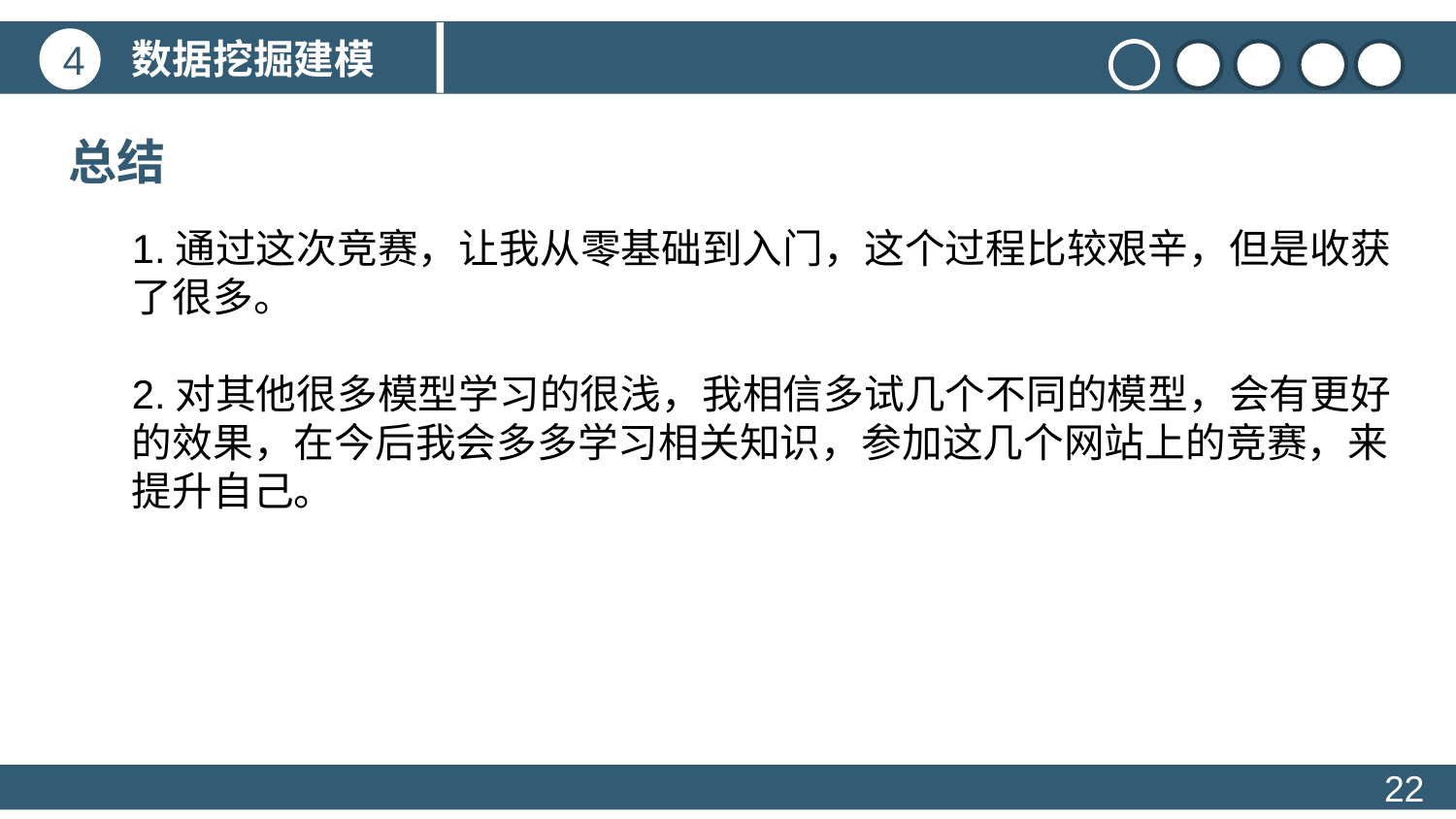

数据挖掘建模
4
总结
1.通过这次竞赛，让我从零基础到入门，这个过程比较艰辛，但是收获了很多。

2.对其他很多模型学习的很浅，我相信多试几个不同的模型，会有更好的效果，在今后我会多多学习相关知识，参加这几个网站上的竞赛，来提升自己。
标题文本预设
点击此处更换文本点击此处更换文本点击此处更换文本
22